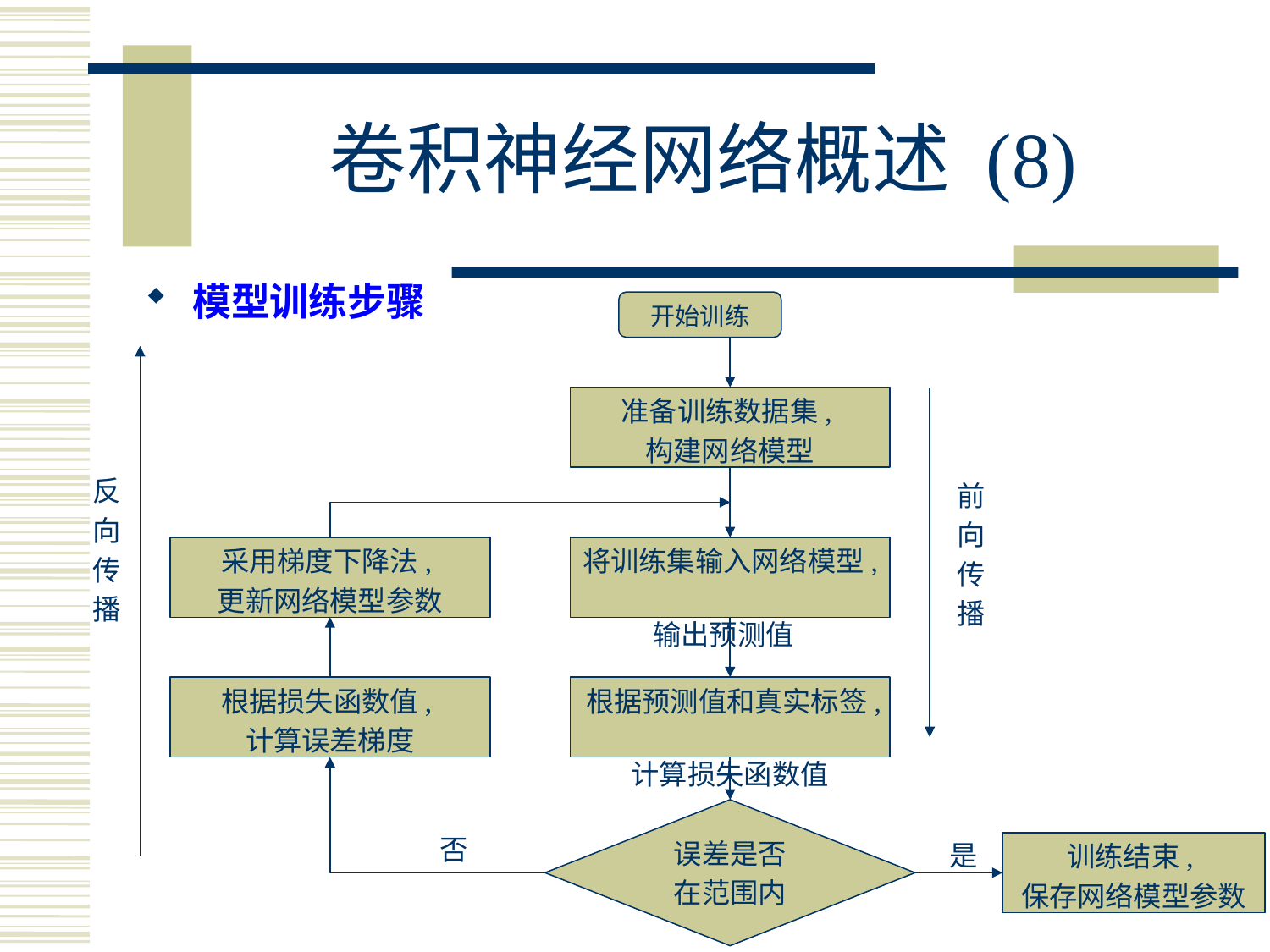

# 卷积神经网络概述 (8)
模型训练步骤

开始训练
准备训练数据集,
构建网络模型
反
向
传
播

前
向
传
播

采用梯度下降法,
更新网络模型参数
将训练集输入网络模型,
          输出预测值
根据损失函数值,
计算误差梯度
根据预测值和真实标签,
计算损失函数值
误差是否
在范围内
否
是
训练结束,
保存网络模型参数